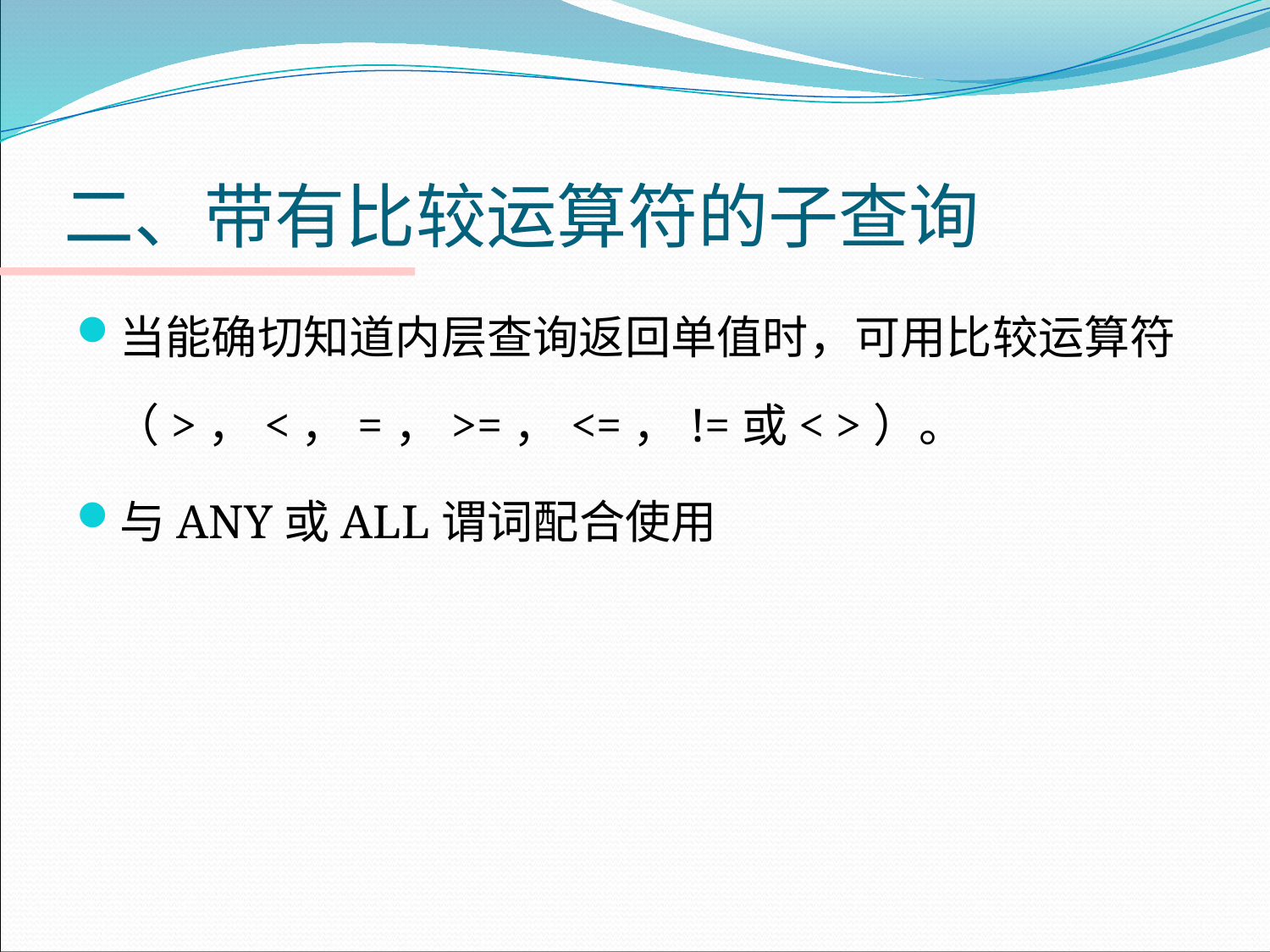

# 二、带有比较运算符的子查询
当能确切知道内层查询返回单值时，可用比较运算符（>，<，=，>=，<=，!=或< >）。
与ANY或ALL谓词配合使用

322